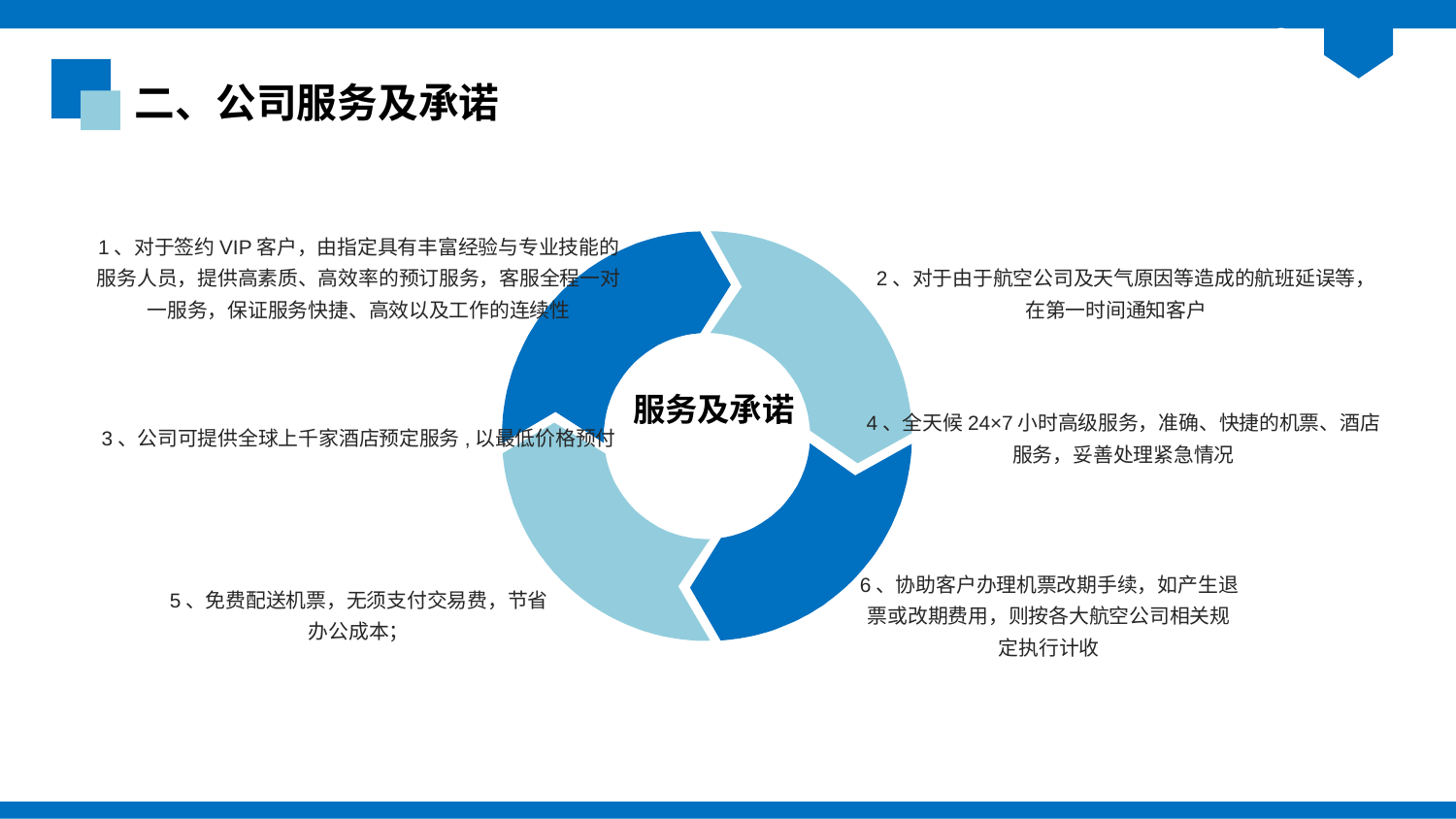

9

二、公司服务及承诺

1、对于签约VIP客户，由指定具有丰富经验与专业技能的服务人员，提供高素质、高效率的预订服务，客服全程一对一服务，保证服务快捷、高效以及工作的连续性

2、对于由于航空公司及天气原因等造成的航班延误等，在第一时间通知客户

3、公司可提供全球上千家酒店预定服务,以最低价格预付
4、全天候24×7小时高级服务，准确、快捷的机票、酒店服务，妥善处理紧急情况
服务及承诺
5、免费配送机票，无须支付交易费，节省办公成本；
6、协助客户办理机票改期手续，如产生退票或改期费用，则按各大航空公司相关规定执行计收